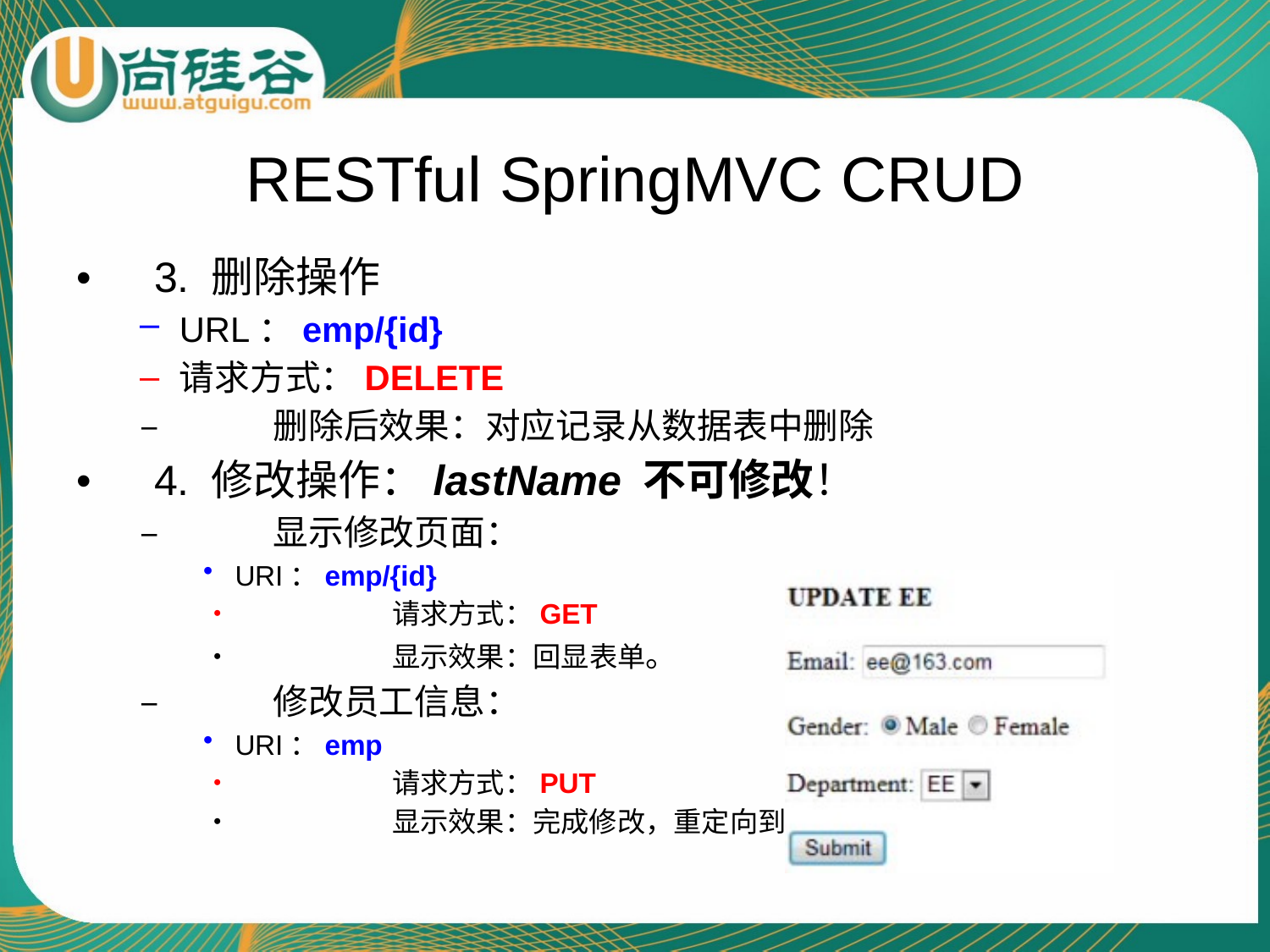

# RESTful SpringMVC CRUD
•	3. 删除操作
URL：emp/{id}
请求方式：DELETE
–	删除后效果：对应记录从数据表中删除
•	4. 修改操作：lastName 不可修改！
–	显示修改页面：
URI：emp/{id}
•	请求方式：GET
•	显示效果：回显表单。
–	修改员工信息：
URI：emp
•	请求方式：PUT
•	显示效果：完成修改，重定向到 list 页面。